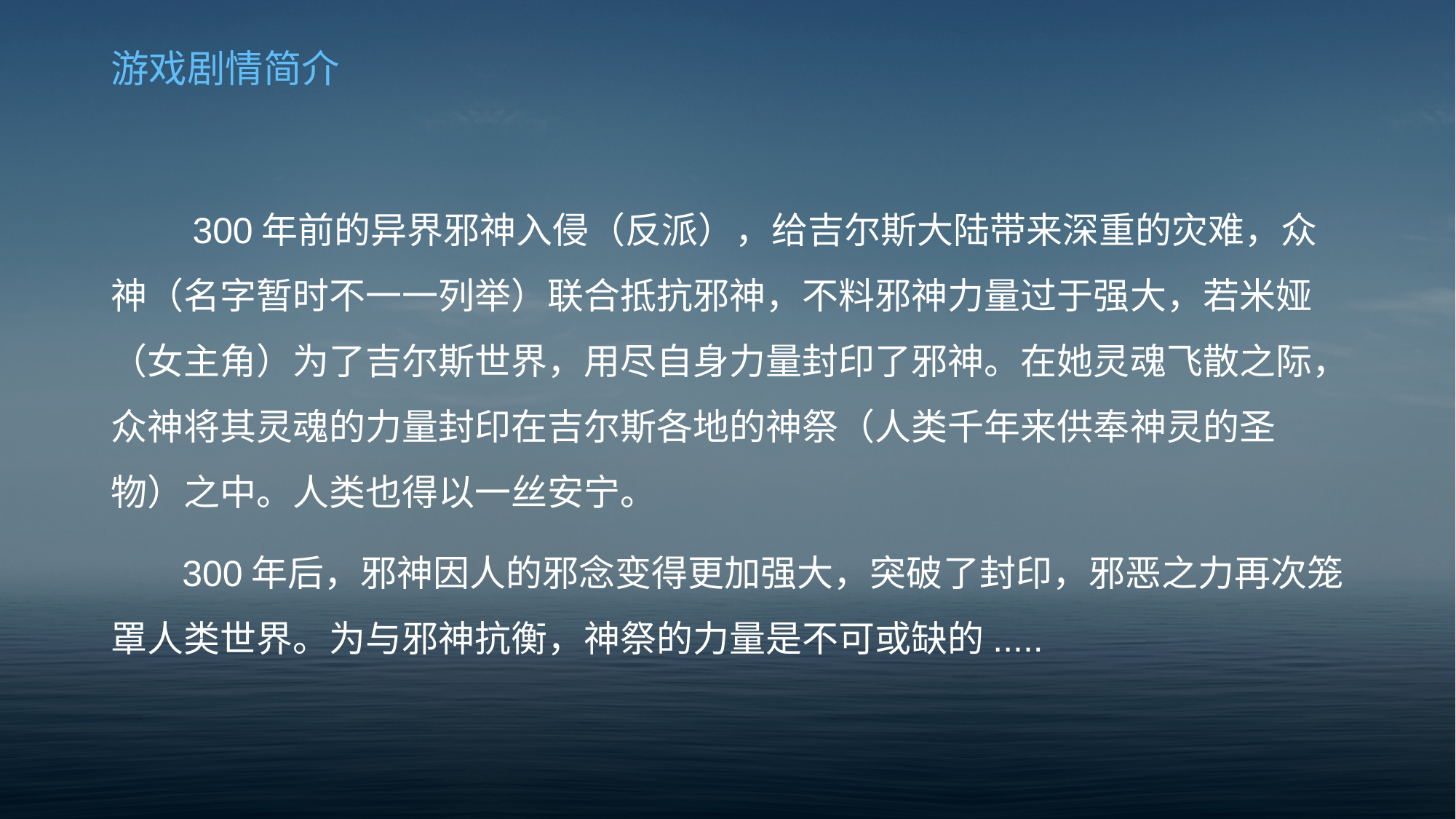

# 游戏剧情简介
        300年前的异界邪神入侵（反派），给吉尔斯大陆带来深重的灾难，众神（名字暂时不一一列举）联合抵抗邪神，不料邪神力量过于强大，若米娅（女主角）为了吉尔斯世界，用尽自身力量封印了邪神。在她灵魂飞散之际，众神将其灵魂的力量封印在吉尔斯各地的神祭（人类千年来供奉神灵的圣物）之中。人类也得以一丝安宁。
       300年后，邪神因人的邪念变得更加强大，突破了封印，邪恶之力再次笼罩人类世界。为与邪神抗衡，神祭的力量是不可或缺的.....